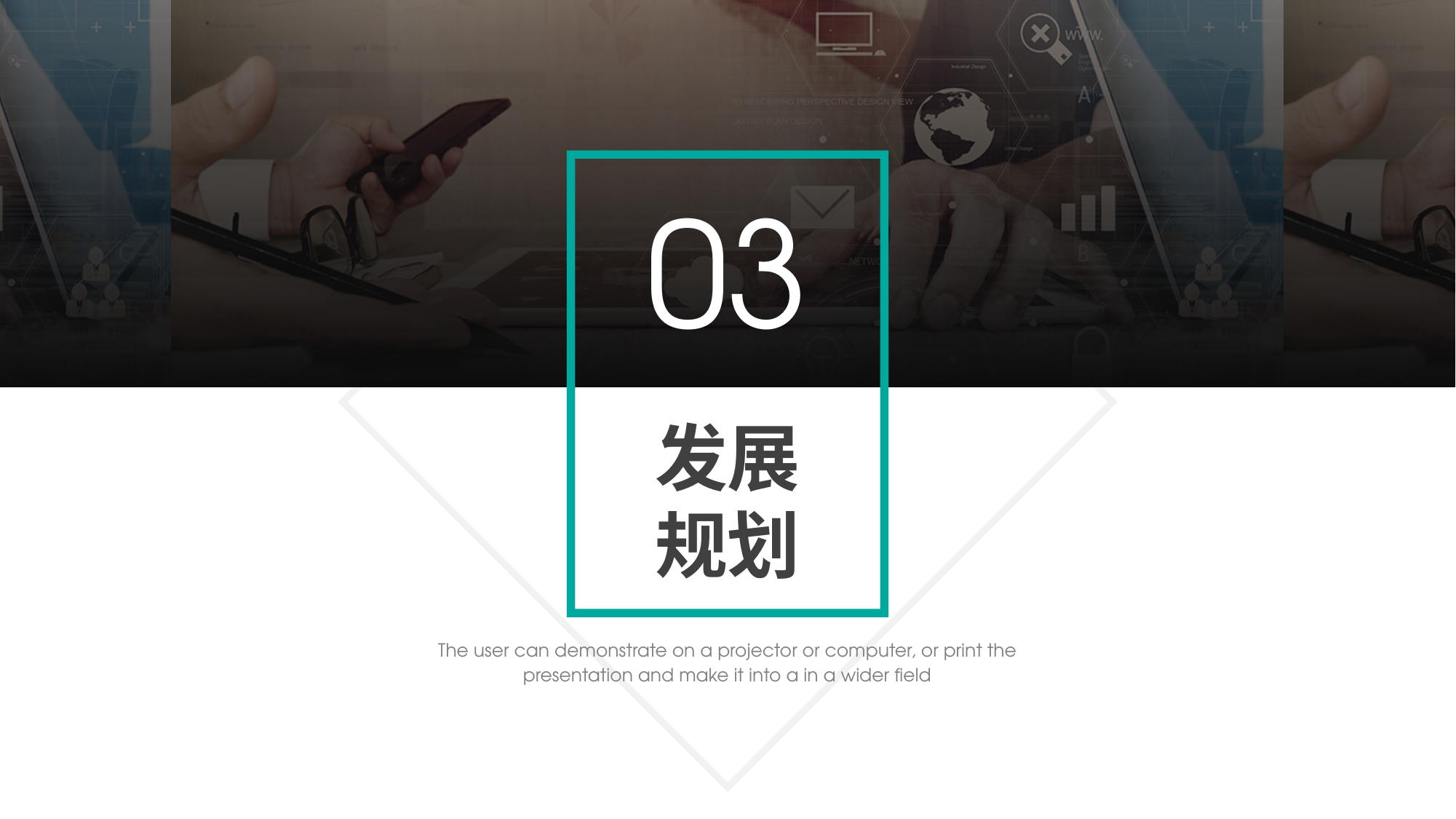

03
发展
规划
The user can demonstrate on a projector or computer, or print the presentation and make it into a in a wider field